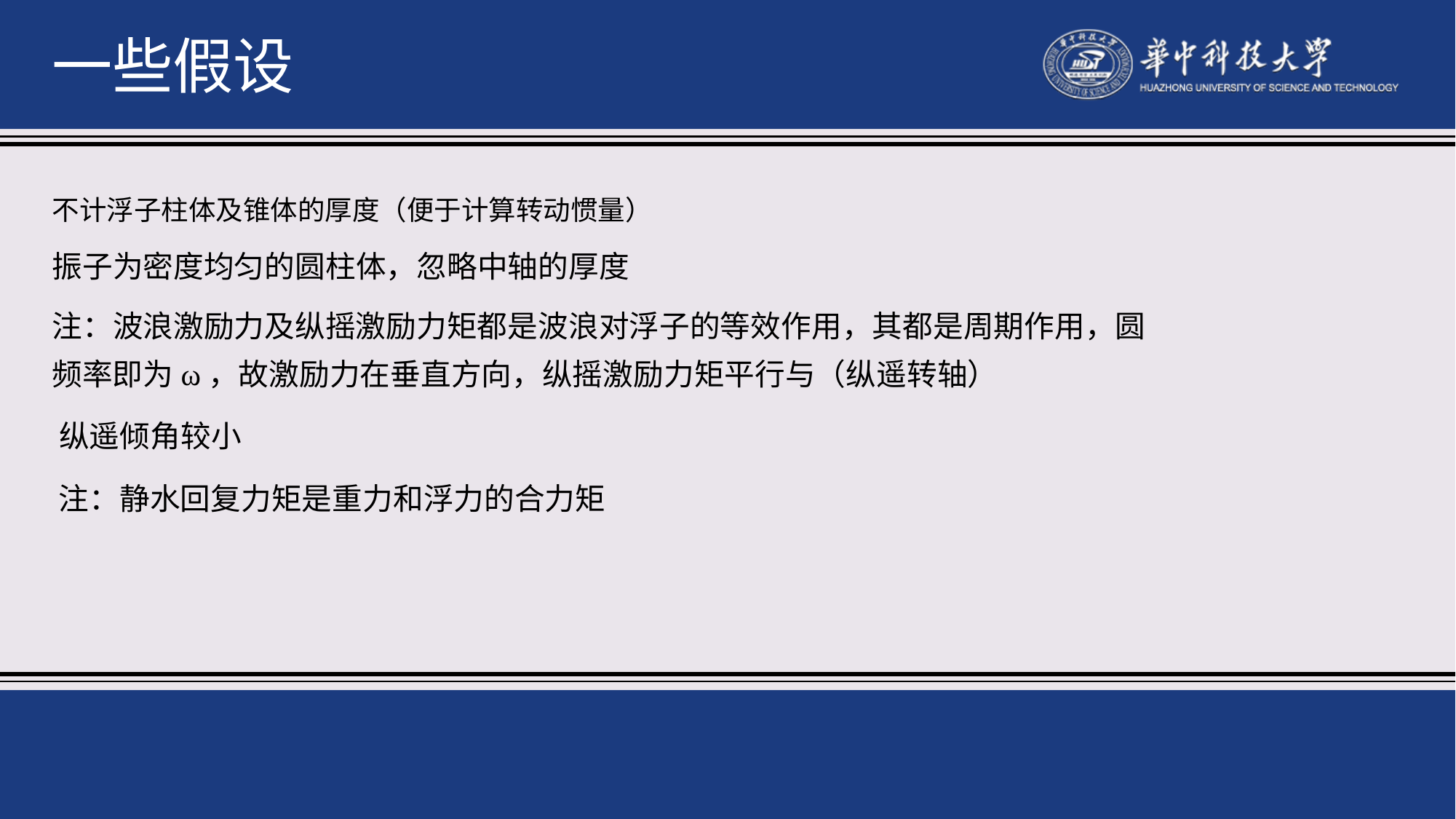

一些假设
不计浮子柱体及锥体的厚度（便于计算转动惯量）
振子为密度均匀的圆柱体，忽略中轴的厚度
注：波浪激励力及纵摇激励力矩都是波浪对浮子的等效作用，其都是周期作用，圆
频率即为ω，故激励力在垂直方向，纵摇激励力矩平行与（纵遥转轴）
纵遥倾角较小
注：静水回复力矩是重力和浮力的合力矩